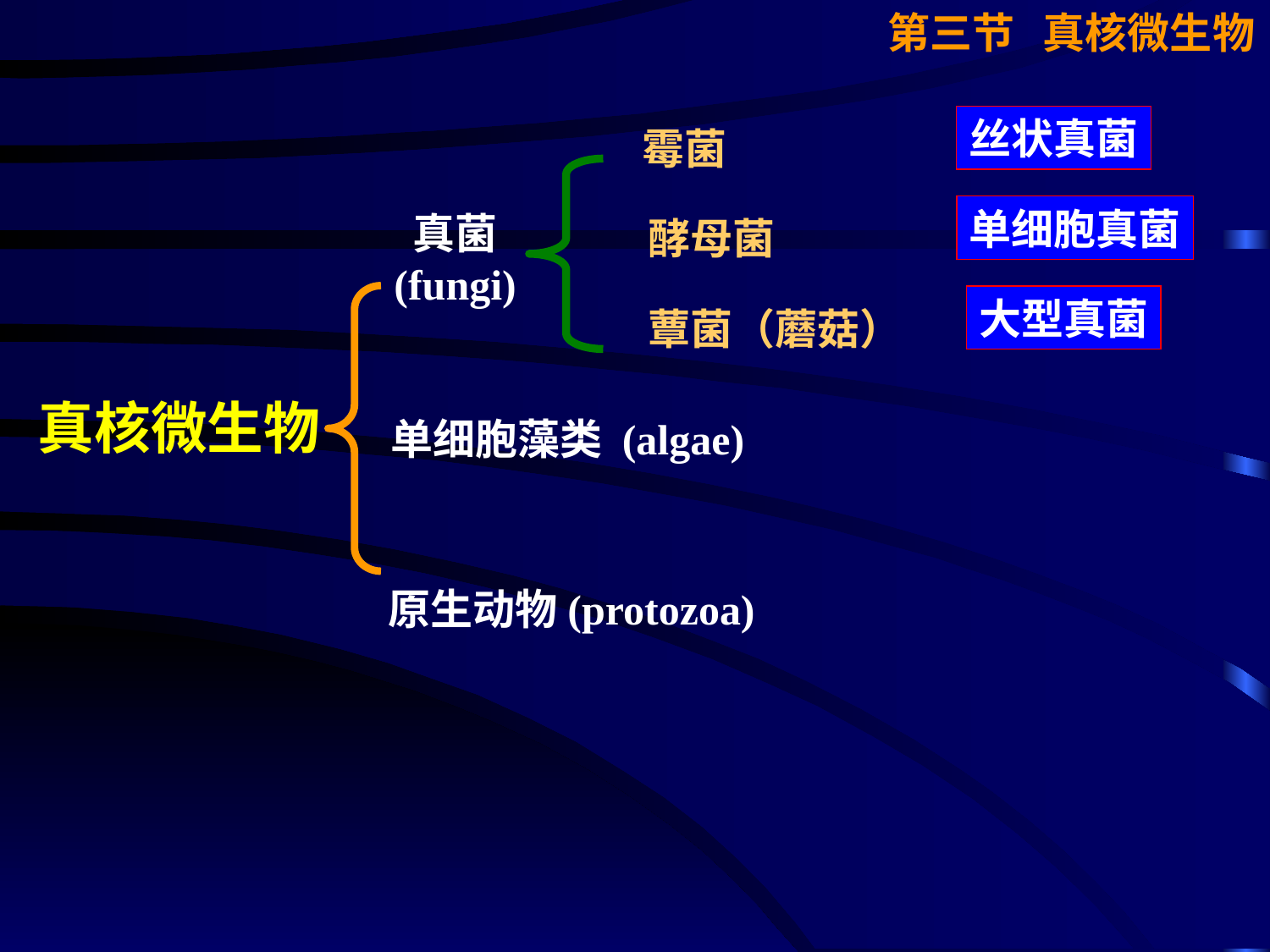

第三节   真核微生物
丝状真菌
霉菌

单细胞真菌
真菌
(fungi)
酵母菌

大型真菌
蕈菌（蘑菇）
真核微生物
单细胞藻类 (algae)
原生动物(protozoa)